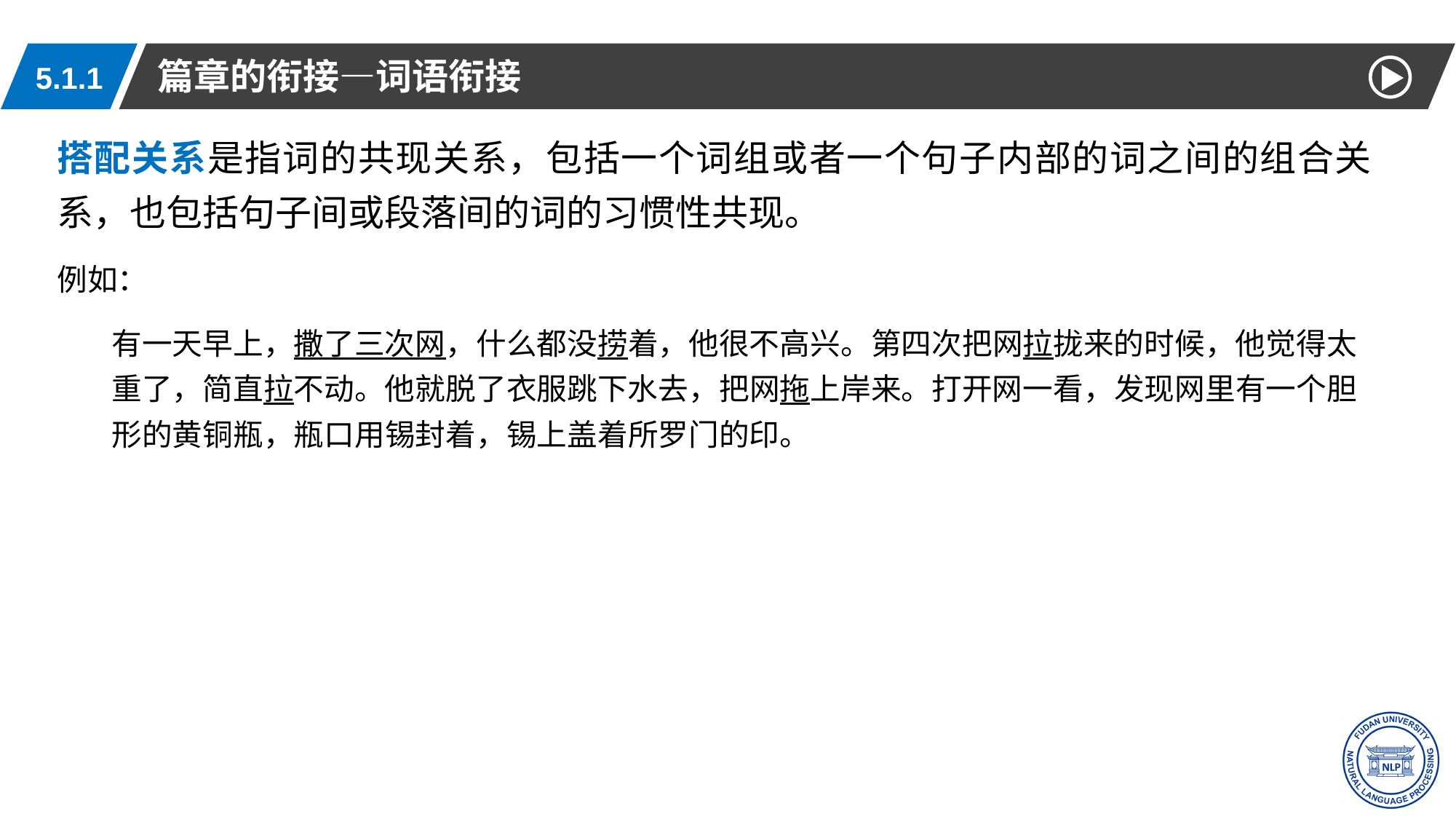

篇章的衔接—词语衔接
5.1.1

搭配关系是指词的共现关系，包括一个词组或者一个句子内部的词之间的组合关系，也包括句子间或段落间的词的习惯性共现。
例如：
有一天早上，撒了三次网，什么都没捞着，他很不高兴。第四次把网拉拢来的时候，他觉得太重了，简直拉不动。他就脱了衣服跳下水去，把网拖上岸来。打开网一看，发现网里有一个胆形的黄铜瓶，瓶口用锡封着，锡上盖着所罗门的印。
9